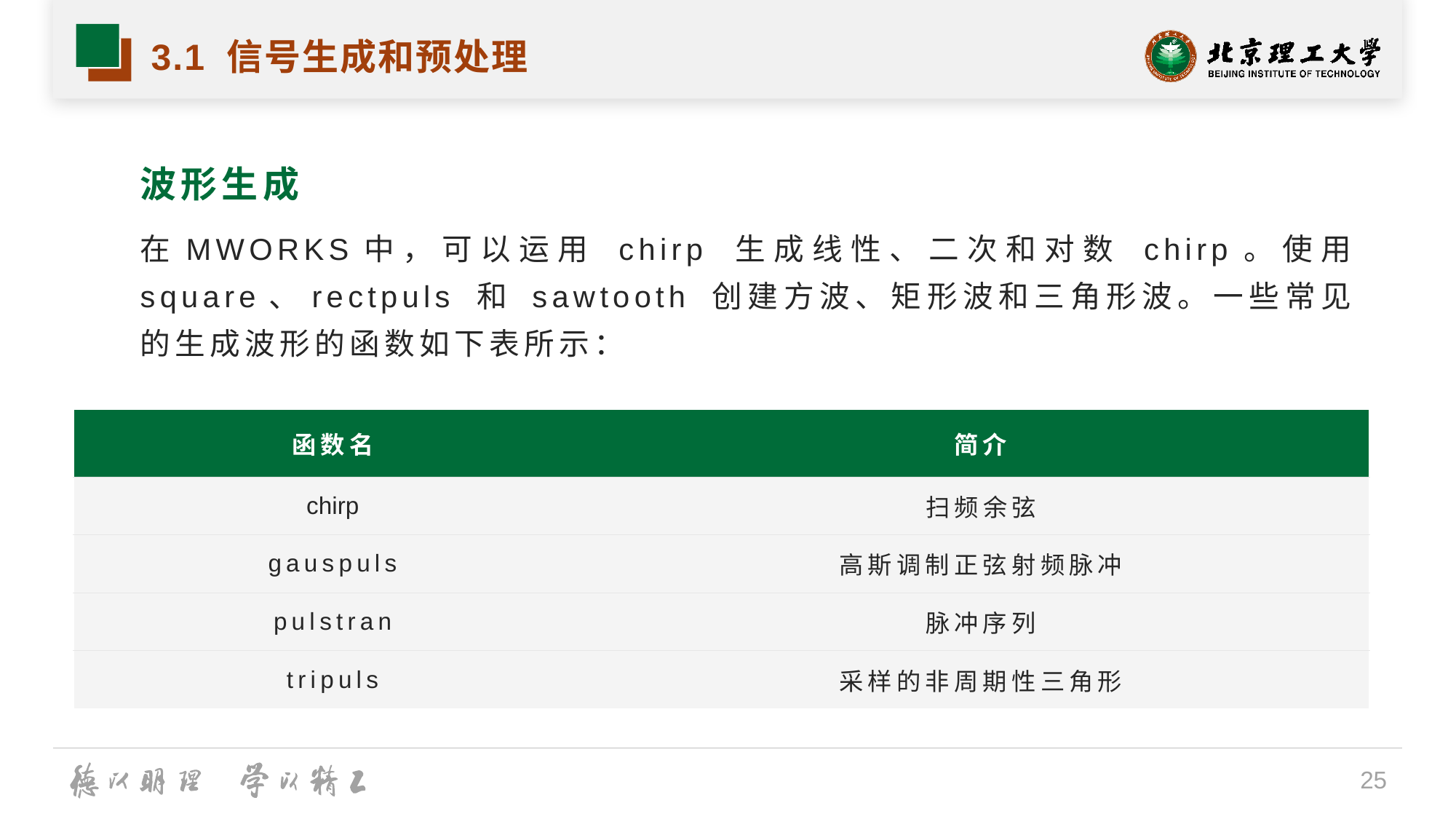

# 3.1 信号生成和预处理
波形生成
在MWORKS中，可以运用 chirp 生成线性、二次和对数 chirp。使用 square、rectpuls 和 sawtooth 创建方波、矩形波和三角形波。一些常见的生成波形的函数如下表所示：
| 函数名 | 简介 |
| --- | --- |
| chirp | 扫频余弦 |
| gauspuls | 高斯调制正弦射频脉冲 |
| pulstran | 脉冲序列 |
| tripuls | 采样的非周期性三角形 |